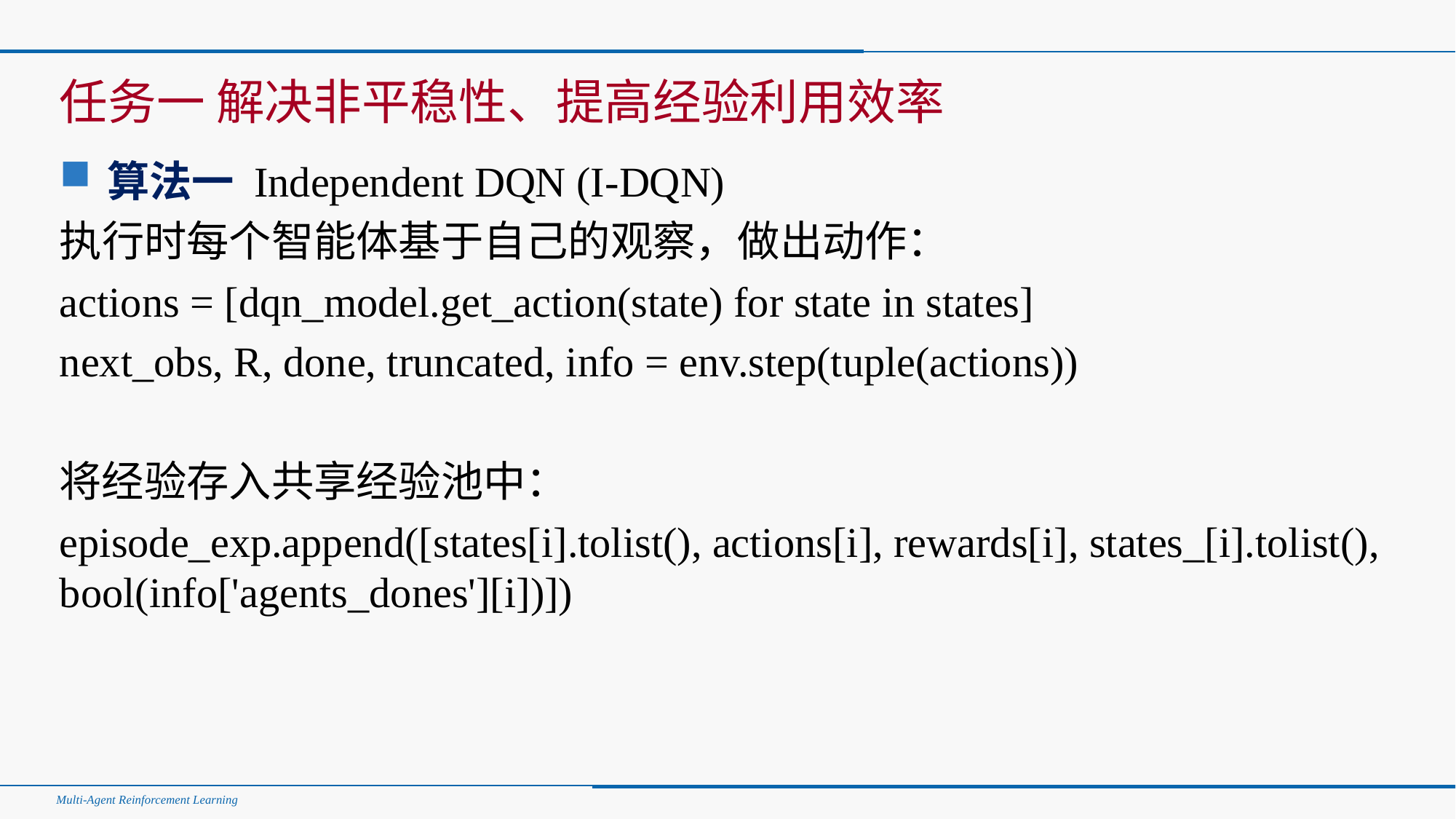

#
任务一 解决非平稳性、提高经验利用效率
算法一 Independent DQN (I-DQN)
执行时每个智能体基于自己的观察，做出动作：
actions = [dqn_model.get_action(state) for state in states]
next_obs, R, done, truncated, info = env.step(tuple(actions))

将经验存入共享经验池中：
episode_exp.append([states[i].tolist(), actions[i], rewards[i], states_[i].tolist(), bool(info['agents_dones'][i])])
29